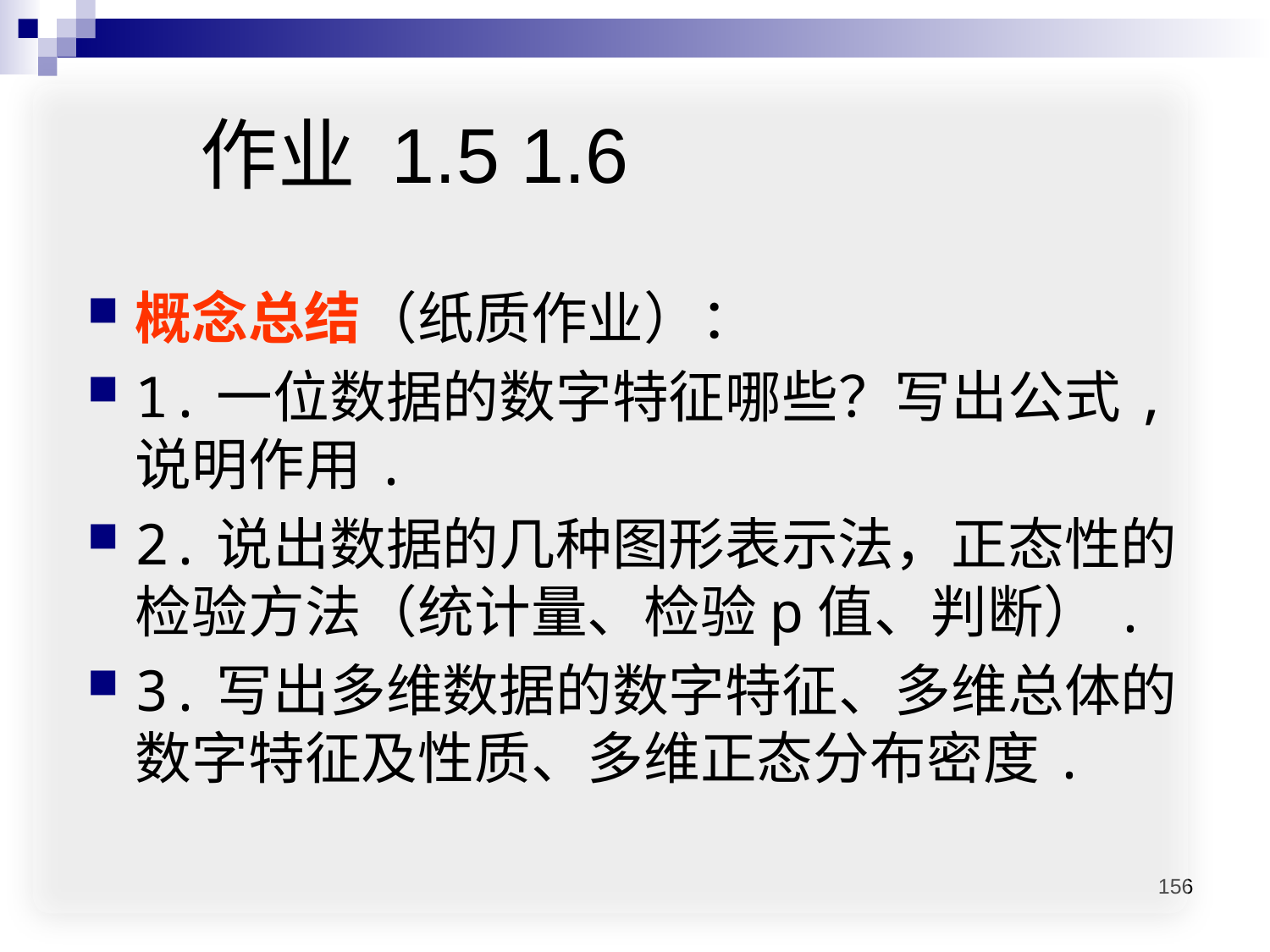

作业 1.5 1.6

概念总结（纸质作业）：
1.一位数据的数字特征哪些？写出公式,说明作用.
2.说出数据的几种图形表示法，正态性的检验方法（统计量、检验p值、判断）.
3.写出多维数据的数字特征、多维总体的数字特征及性质、多维正态分布密度.
156